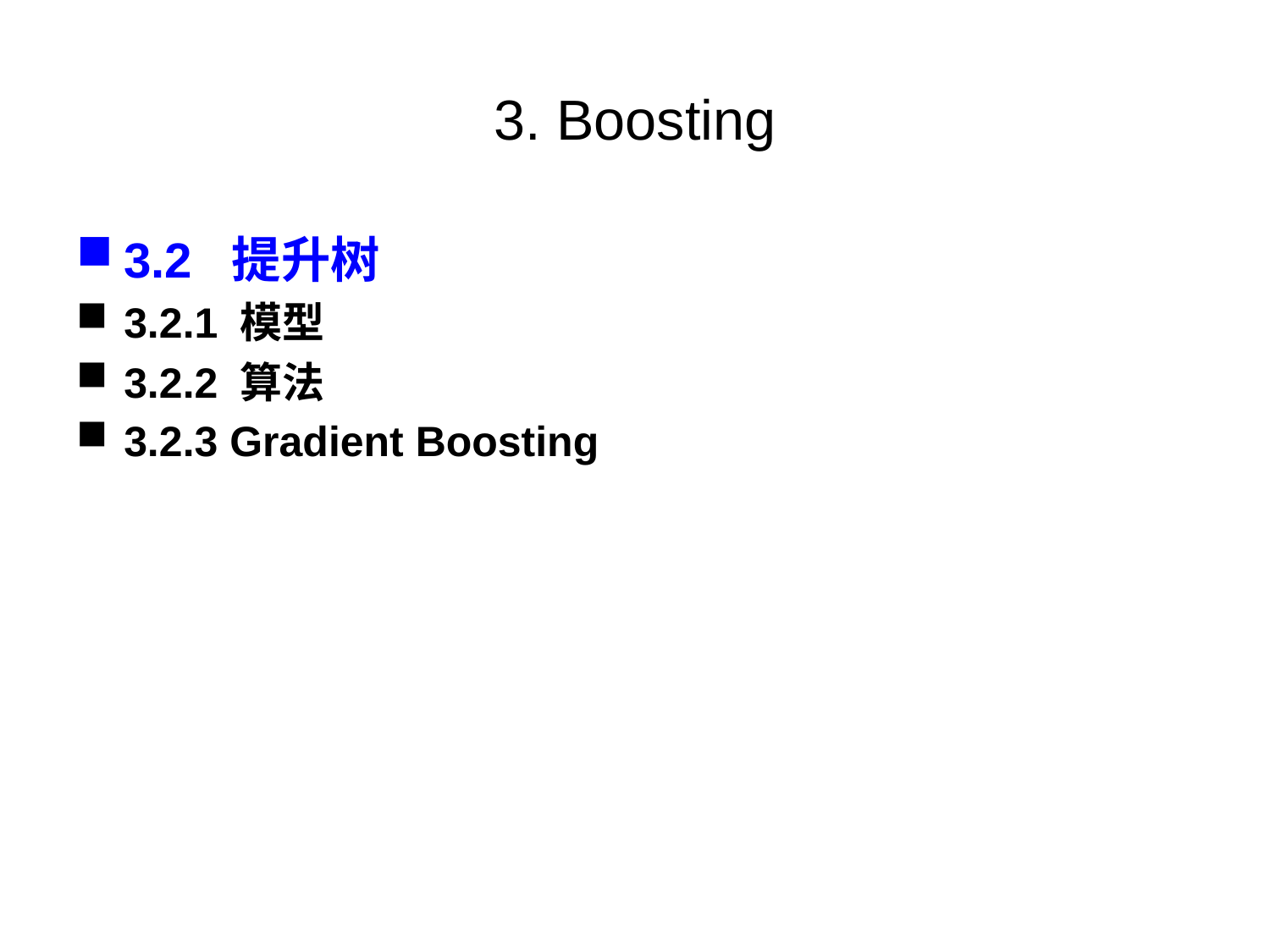

# 3. Boosting
3.2  提升树
3.2.1 模型
3.2.2 算法
3.2.3 Gradient Boosting